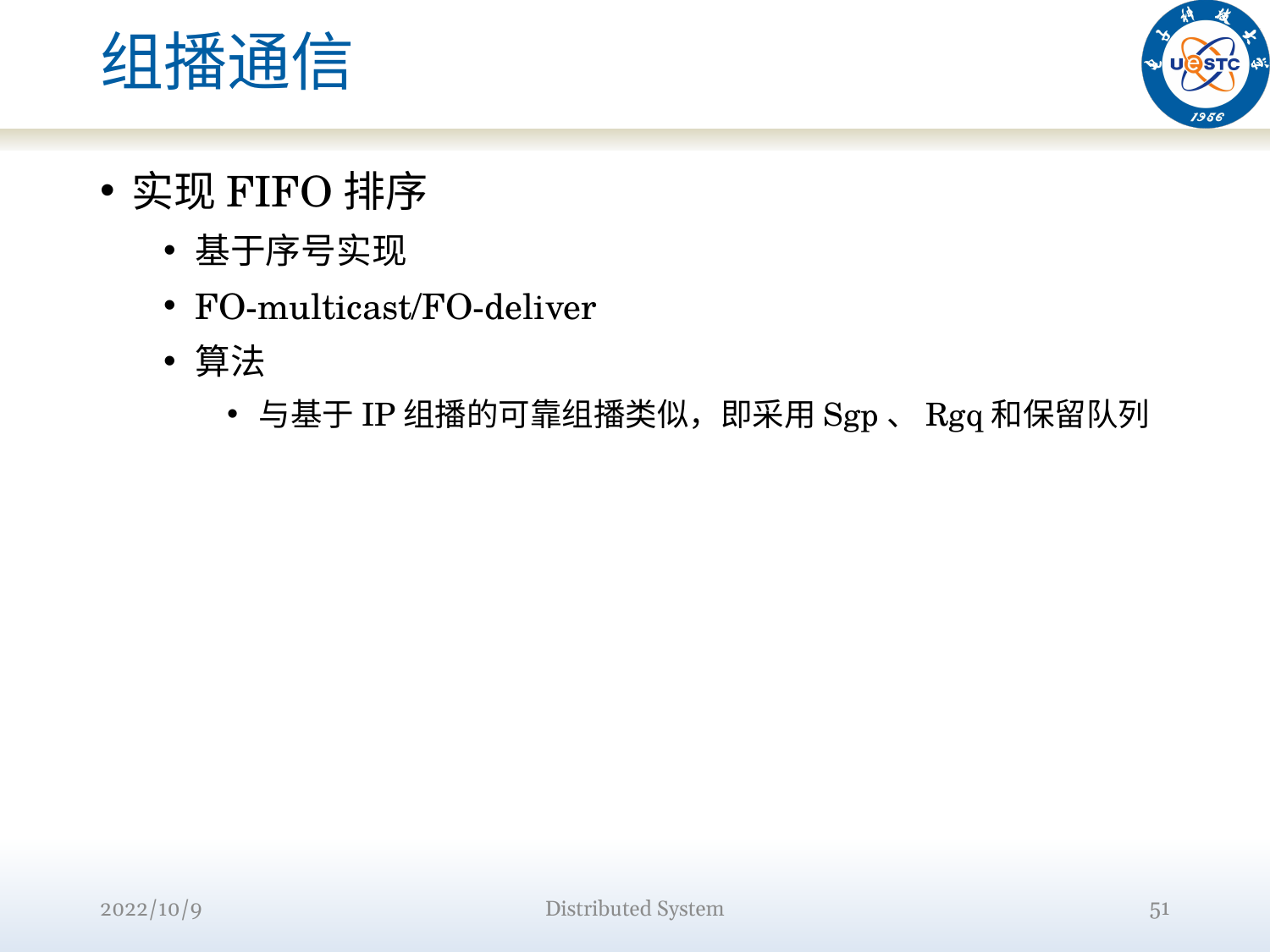

# 组播通信
实现FIFO排序
基于序号实现
FO-multicast/FO-deliver
算法
与基于IP组播的可靠组播类似，即采用Sgp、Rgq和保留队列
2022/10/9
Distributed System
51